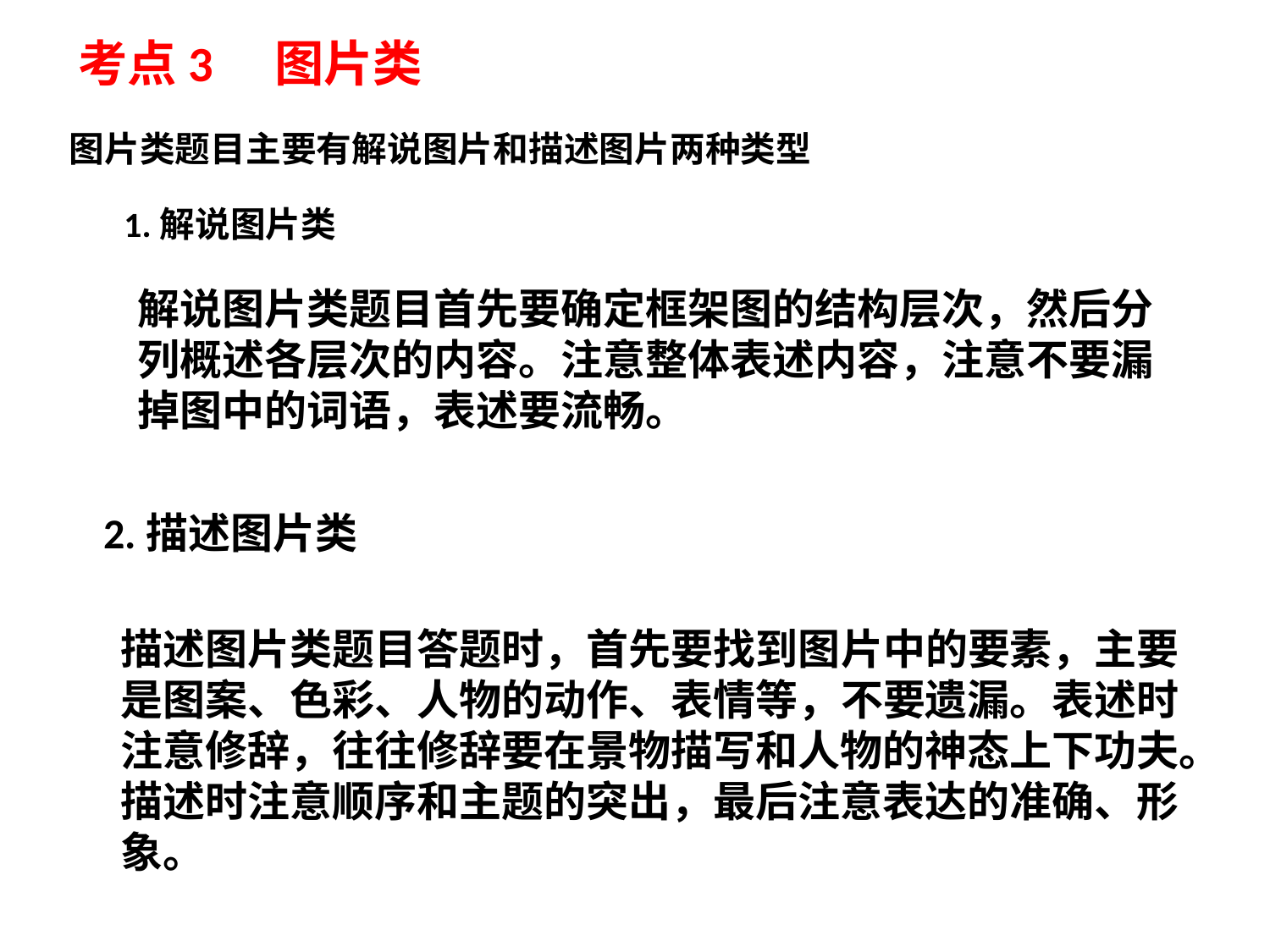

考点3　图片类
图片类题目主要有解说图片和描述图片两种类型
1.解说图片类
解说图片类题目首先要确定框架图的结构层次，然后分列概述各层次的内容。注意整体表述内容，注意不要漏掉图中的词语，表述要流畅。
2.描述图片类
描述图片类题目答题时，首先要找到图片中的要素，主要是图案、色彩、人物的动作、表情等，不要遗漏。表述时注意修辞，往往修辞要在景物描写和人物的神态上下功夫。描述时注意顺序和主题的突出，最后注意表达的准确、形象。